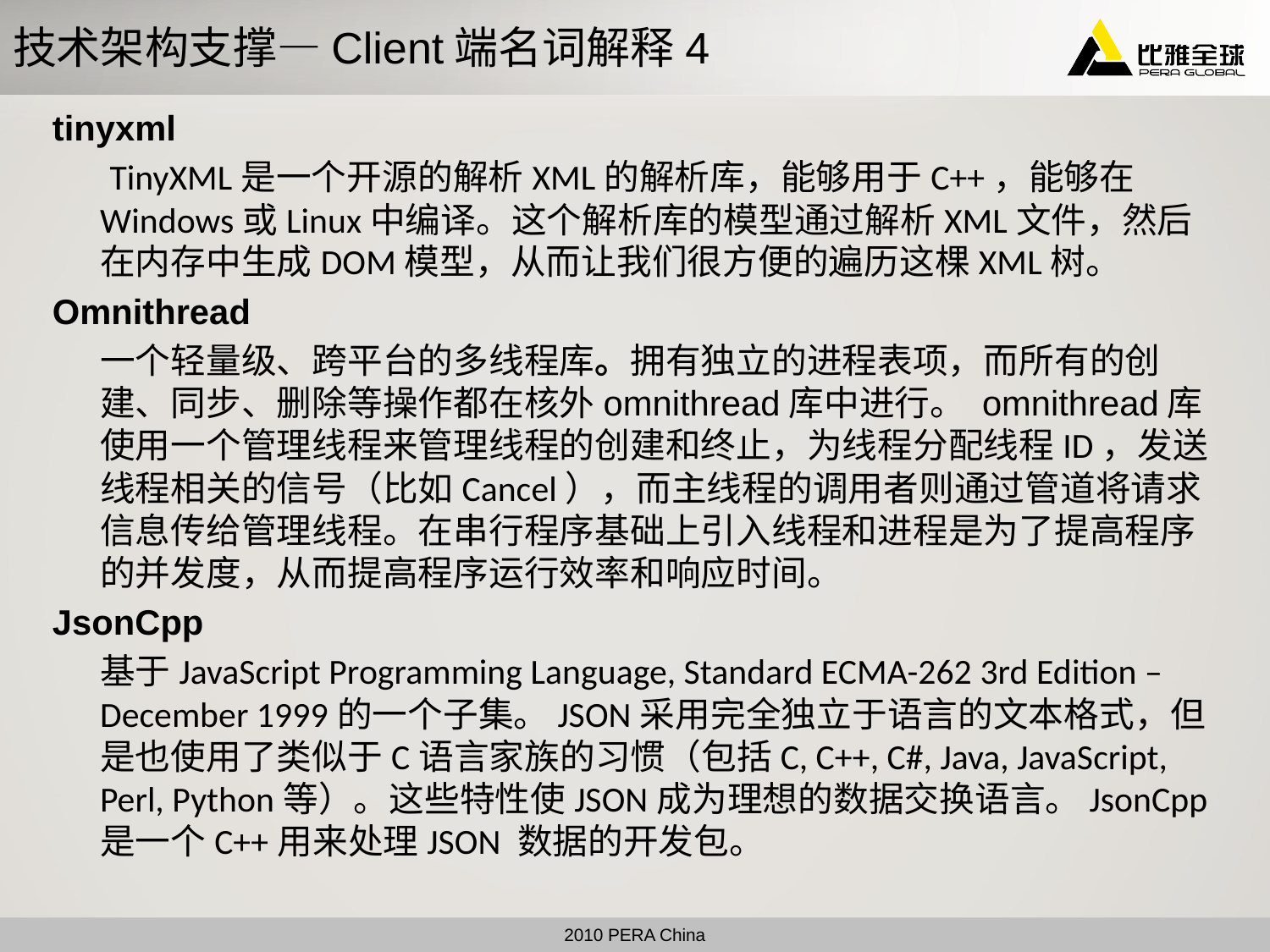

# 技术架构支撑—Client端名词解释4
tinyxml
	 TinyXML是一个开源的解析XML的解析库，能够用于C++，能够在Windows或Linux中编译。这个解析库的模型通过解析XML文件，然后在内存中生成DOM模型，从而让我们很方便的遍历这棵XML树。
Omnithread
	一个轻量级、跨平台的多线程库。拥有独立的进程表项，而所有的创建、同步、删除等操作都在核外omnithread库中进行。 omnithread库使用一个管理线程来管理线程的创建和终止，为线程分配线程ID，发送线程相关的信号（比如Cancel），而主线程的调用者则通过管道将请求信息传给管理线程。在串行程序基础上引入线程和进程是为了提高程序的并发度，从而提高程序运行效率和响应时间。
JsonCpp
	基于JavaScript Programming Language, Standard ECMA-262 3rd Edition – December 1999的一个子集。JSON采用完全独立于语言的文本格式，但是也使用了类似于C语言家族的习惯（包括C, C++, C#, Java, JavaScript, Perl, Python等）。这些特性使JSON成为理想的数据交换语言。JsonCpp 是一个C++用来处理JSON 数据的开发包。